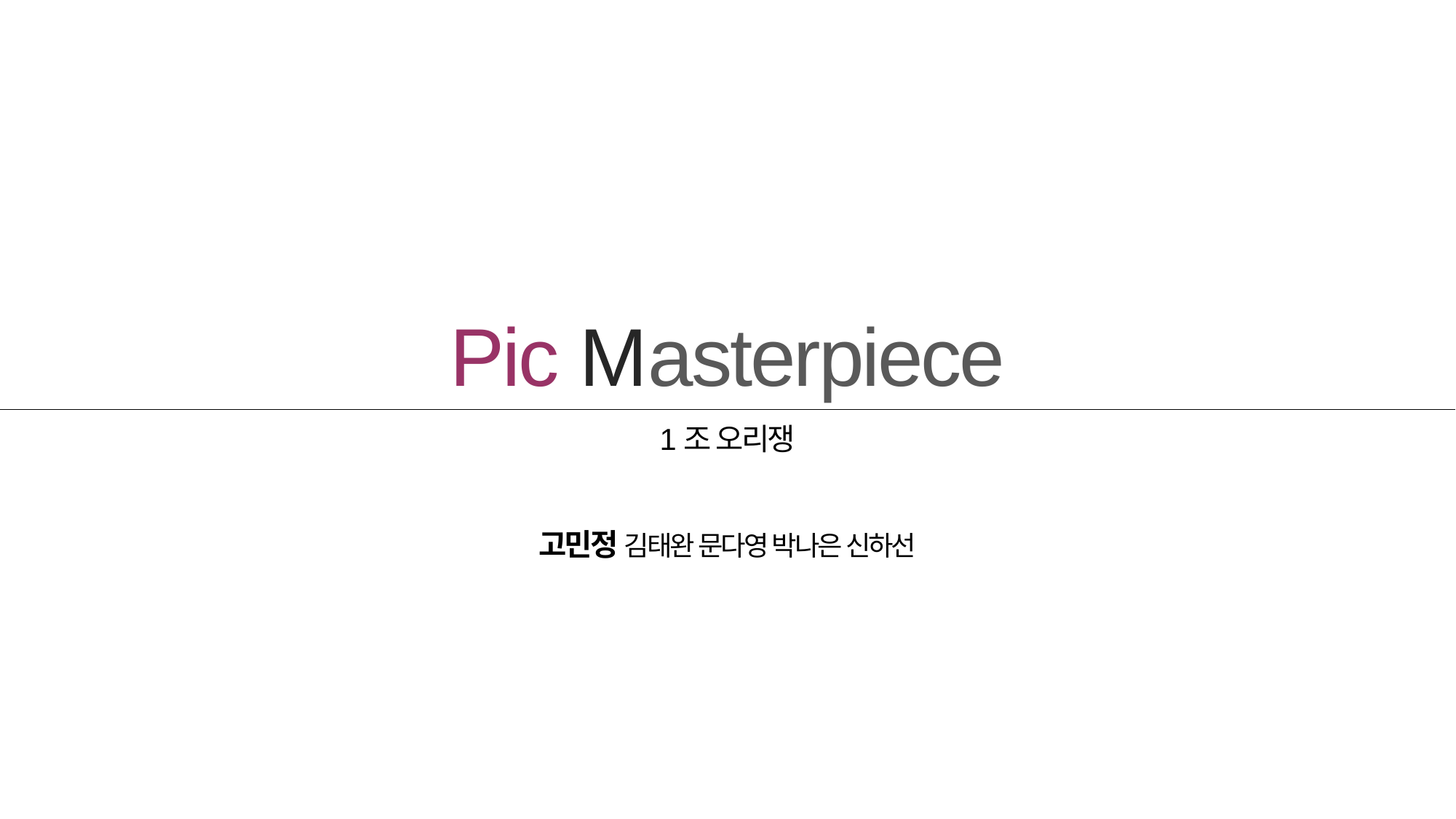

Pic Masterpiece
1조 오리쟁
고민정 김태완 문다영 박나은 신하선